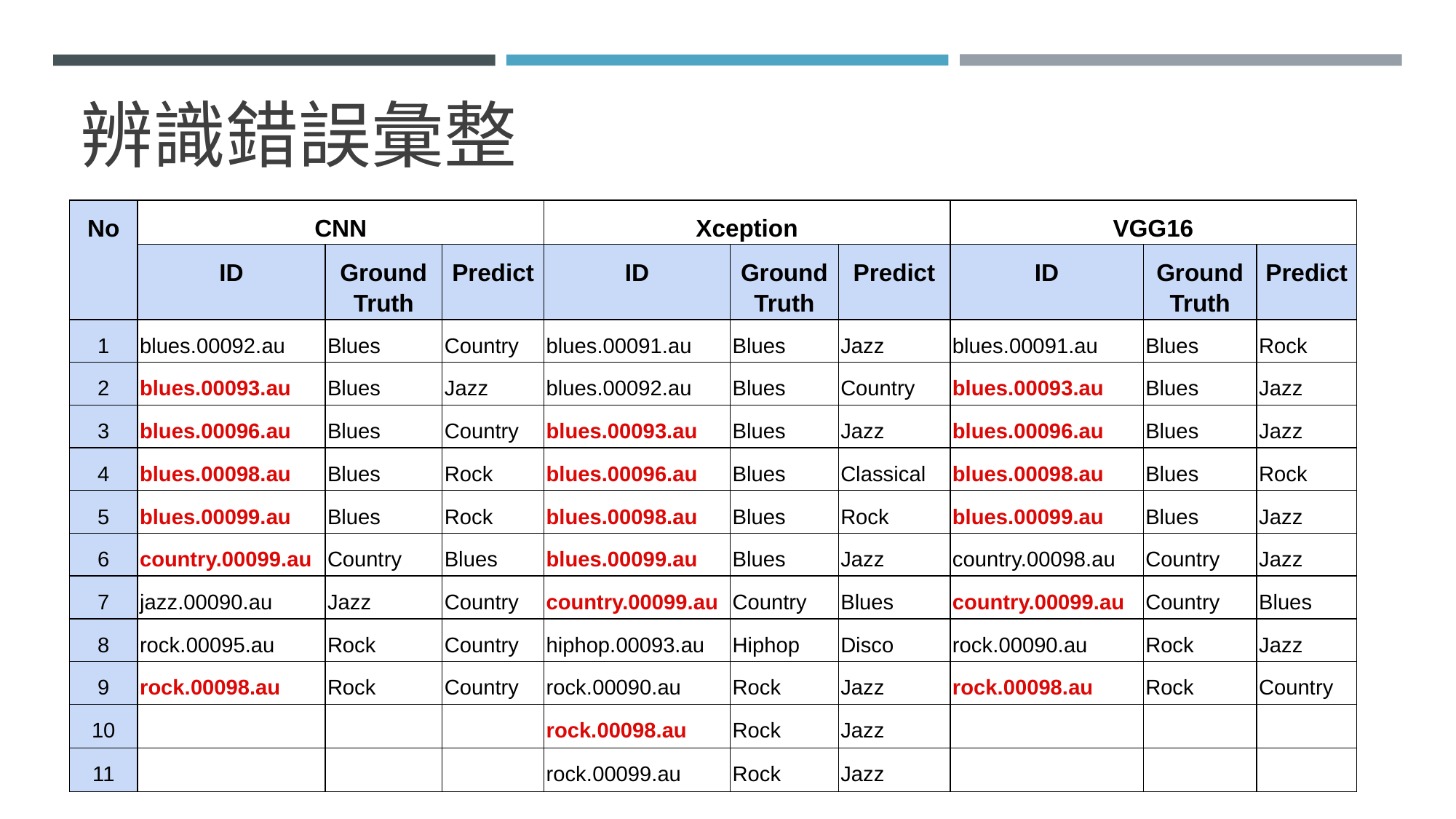

# 辨識錯誤彙整
| No | CNN |  |  | Xception |  |  | VGG16 |  |  |
| --- | --- | --- | --- | --- | --- | --- | --- | --- | --- |
|  | ID | Ground Truth | Predict | ID | Ground Truth | Predict | ID | Ground Truth | Predict |
| 1 | blues.00092.au | Blues | Country | blues.00091.au | Blues | Jazz | blues.00091.au | Blues | Rock |
| 2 | blues.00093.au | Blues | Jazz | blues.00092.au | Blues | Country | blues.00093.au | Blues | Jazz |
| 3 | blues.00096.au | Blues | Country | blues.00093.au | Blues | Jazz | blues.00096.au | Blues | Jazz |
| 4 | blues.00098.au | Blues | Rock | blues.00096.au | Blues | Classical | blues.00098.au | Blues | Rock |
| 5 | blues.00099.au | Blues | Rock | blues.00098.au | Blues | Rock | blues.00099.au | Blues | Jazz |
| 6 | country.00099.au | Country | Blues | blues.00099.au | Blues | Jazz | country.00098.au | Country | Jazz |
| 7 | jazz.00090.au | Jazz | Country | country.00099.au | Country | Blues | country.00099.au | Country | Blues |
| 8 | rock.00095.au | Rock | Country | hiphop.00093.au | Hiphop | Disco | rock.00090.au | Rock | Jazz |
| 9 | rock.00098.au | Rock | Country | rock.00090.au | Rock | Jazz | rock.00098.au | Rock | Country |
| 10 |  |  |  | rock.00098.au | Rock | Jazz |  |  |  |
| 11 |  |  |  | rock.00099.au | Rock | Jazz |  |  |  |